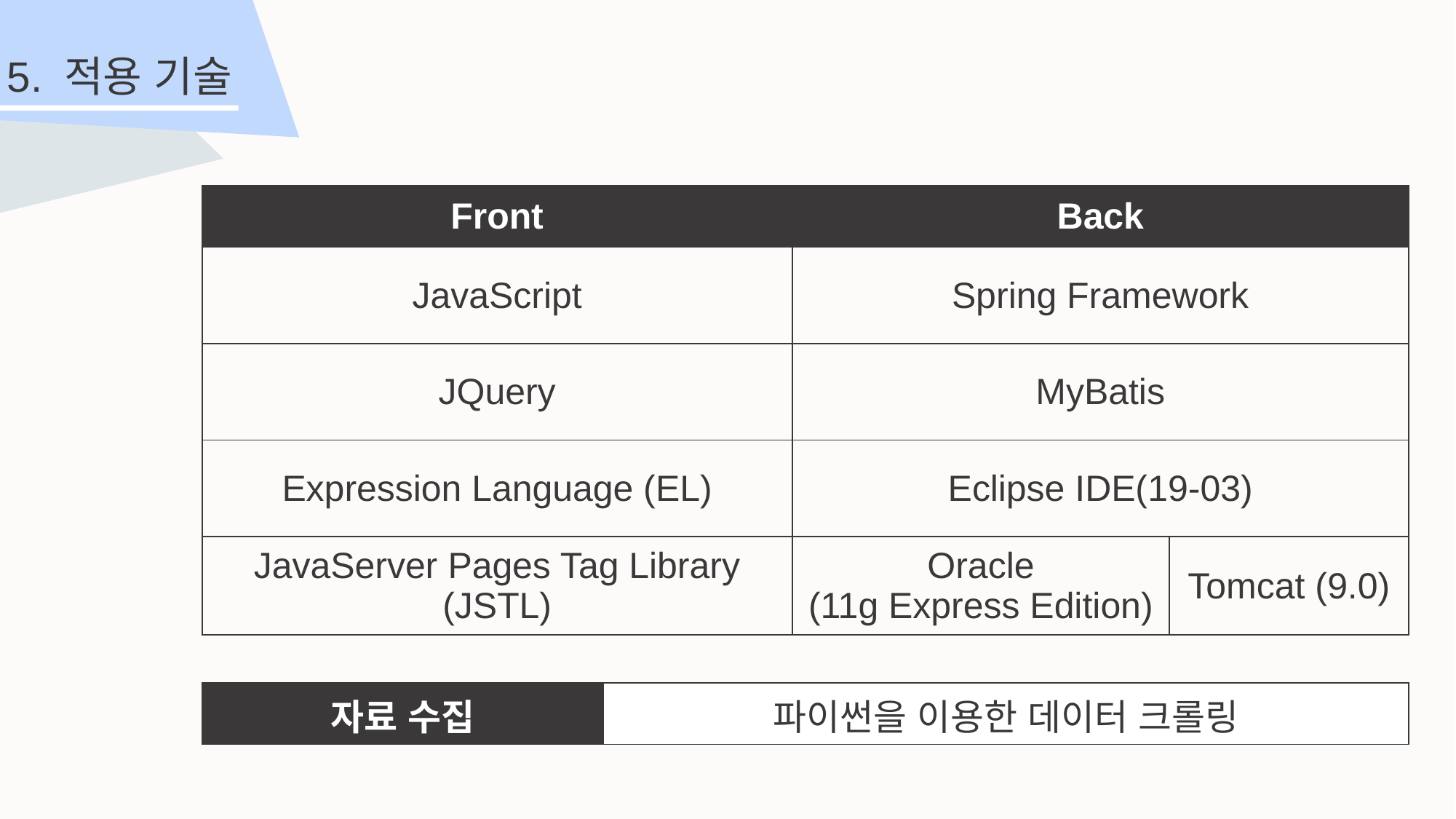

5. 적용 기술

| Front | Back |  |
| --- | --- | --- |
| JavaScript | Spring Framework |  |
| JQuery | MyBatis |  |
| Expression Language (EL) | Eclipse IDE(19-03) |  |
| JavaServer Pages Tag Library (JSTL) | Oracle (11g Express Edition) | Tomcat (9.0) |
| 자료 수집 | 파이썬을 이용한 데이터 크롤링 |
| --- | --- |